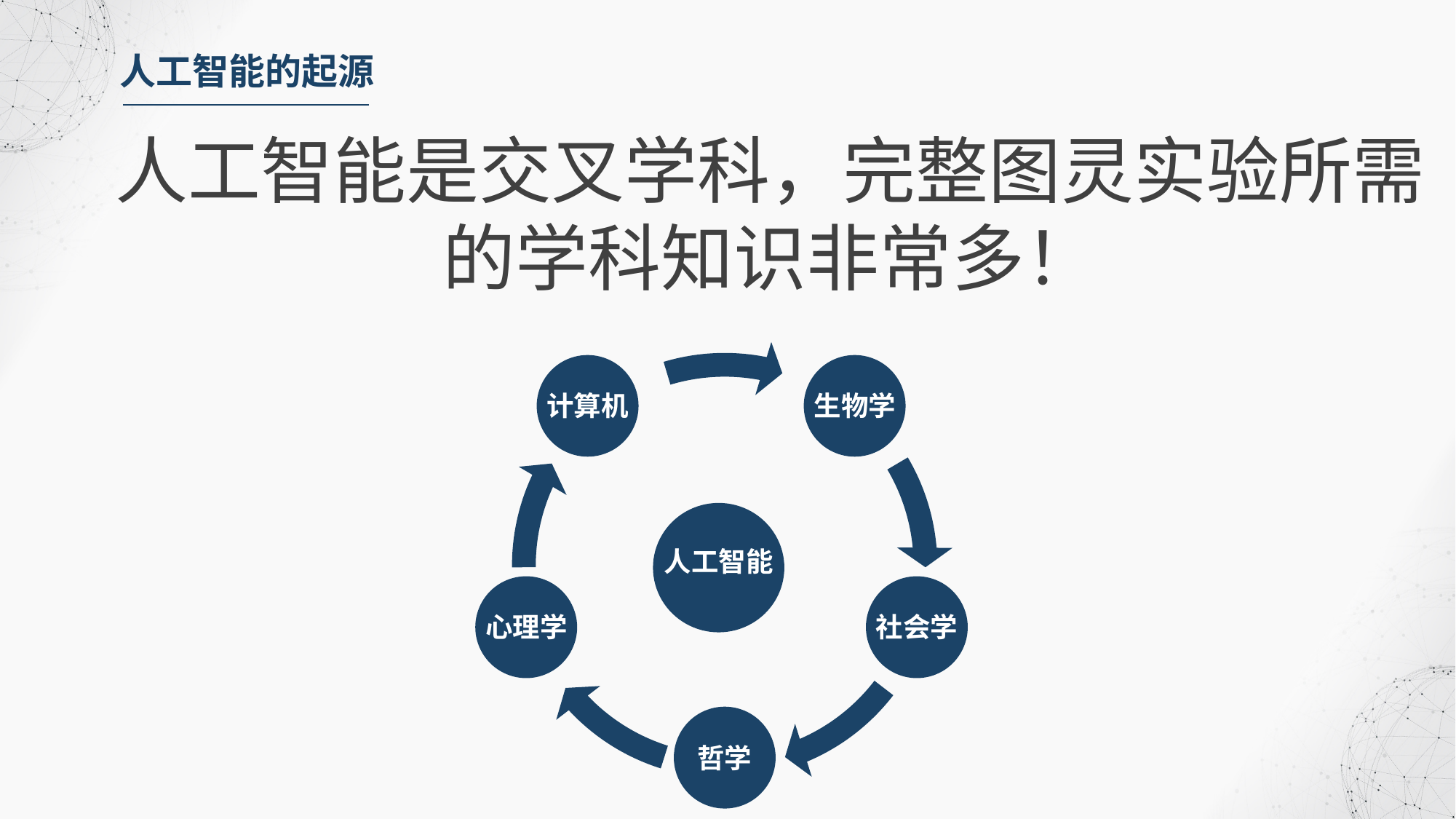

人工智能的起源
人工智能是交叉学科，完整图灵实验所需的学科知识非常多！

计算机

生物学

人工智能

心理学

社会学

哲学